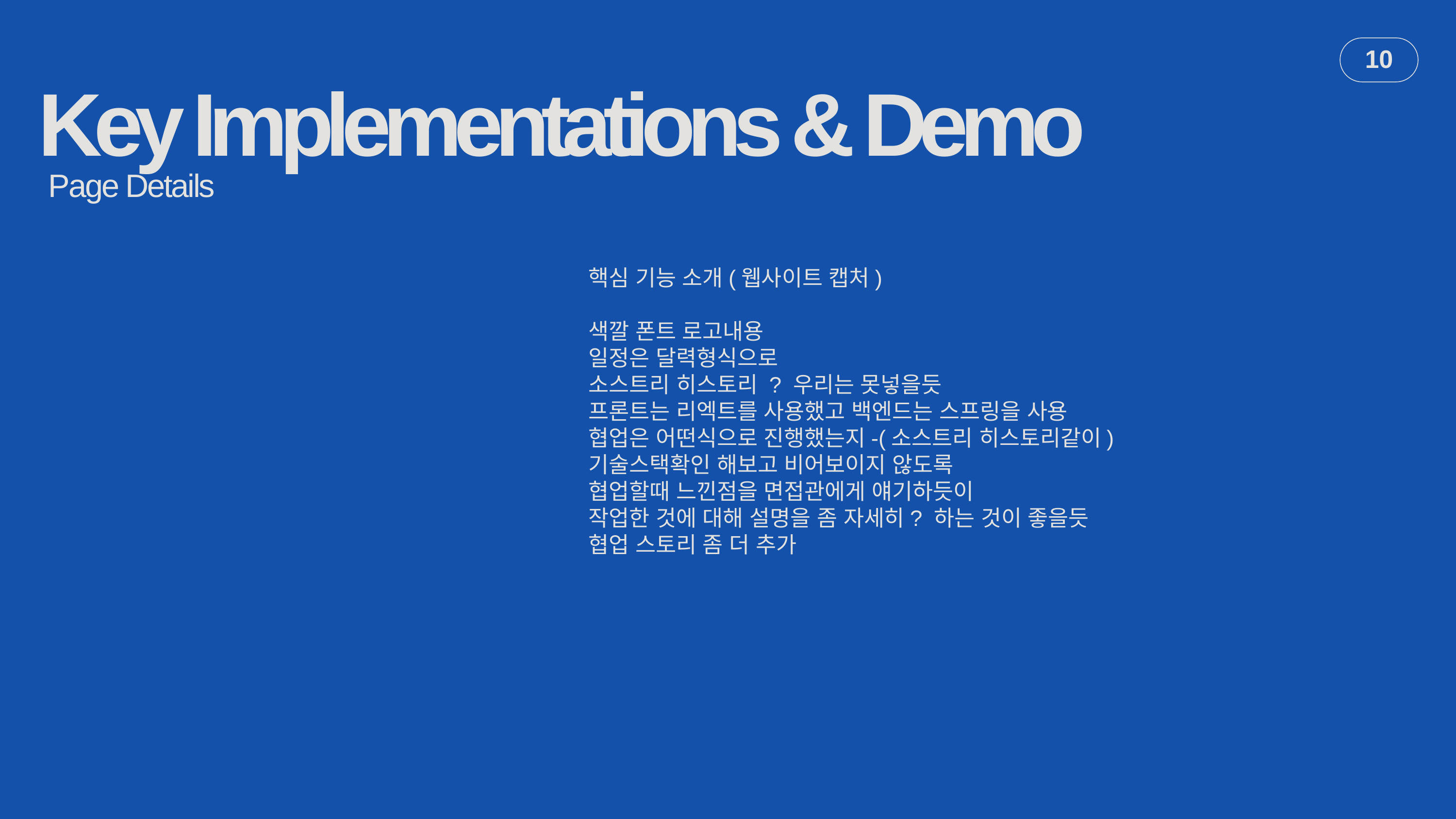

Key Implementations & Demo
10
Page Details
핵심 기능 소개(웹사이트 캡처)
색깔 폰트 로고내용
일정은 달력형식으로
소스트리 히스토리 ? 우리는 못넣을듯
프론트는 리엑트를 사용했고 백엔드는 스프링을 사용
협업은 어떤식으로 진행했는지-(소스트리 히스토리같이)
기술스택확인 해보고 비어보이지 않도록
협업할때 느낀점을 면접관에게 얘기하듯이
작업한 것에 대해 설명을 좀 자세히? 하는 것이 좋을듯
협업 스토리 좀 더 추가